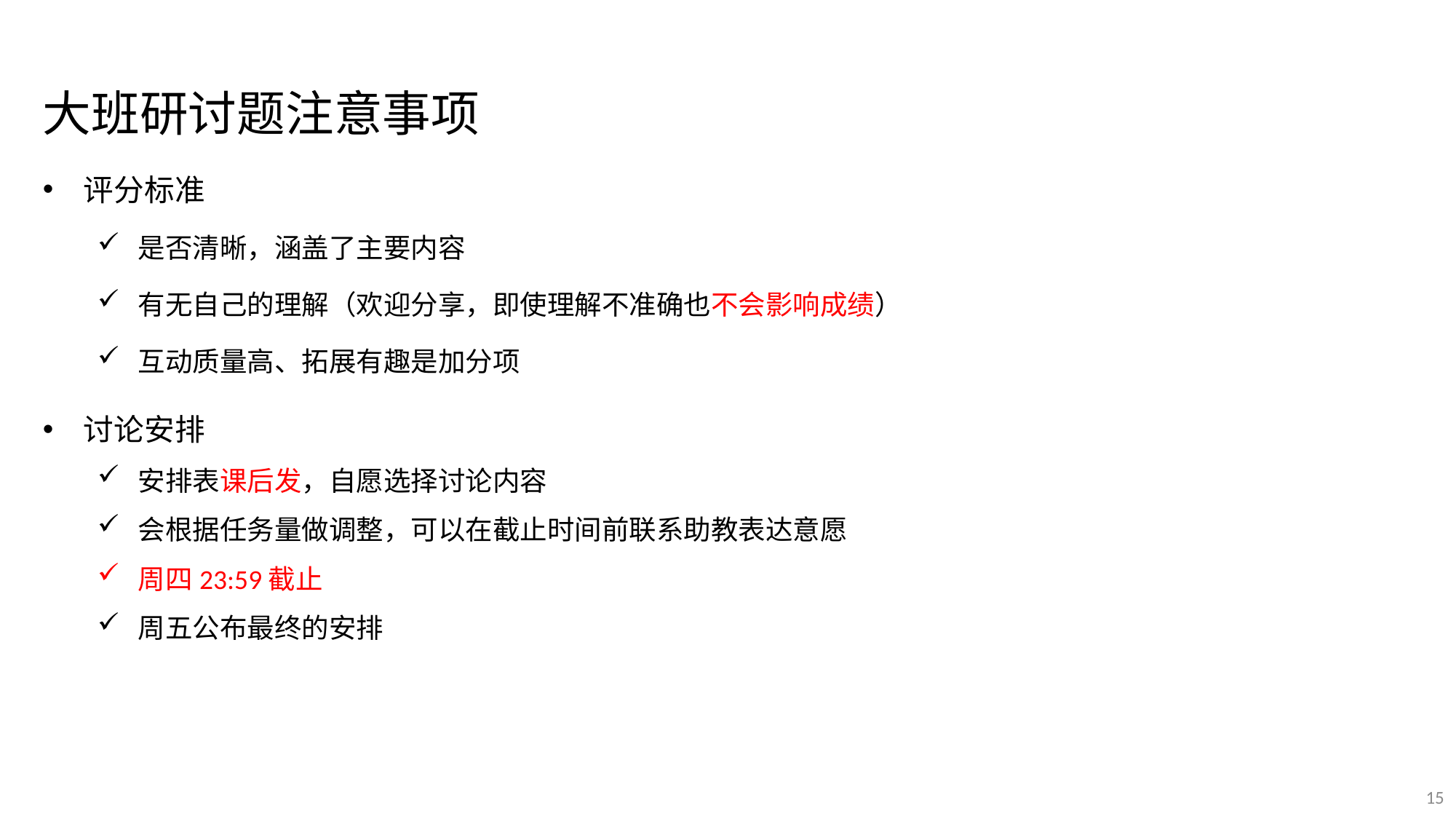

大班研讨题注意事项
评分标准
是否清晰，涵盖了主要内容
有无自己的理解（欢迎分享，即使理解不准确也不会影响成绩）
互动质量高、拓展有趣是加分项
讨论安排
安排表课后发，自愿选择讨论内容
会根据任务量做调整，可以在截止时间前联系助教表达意愿
周四23:59截止
周五公布最终的安排
15